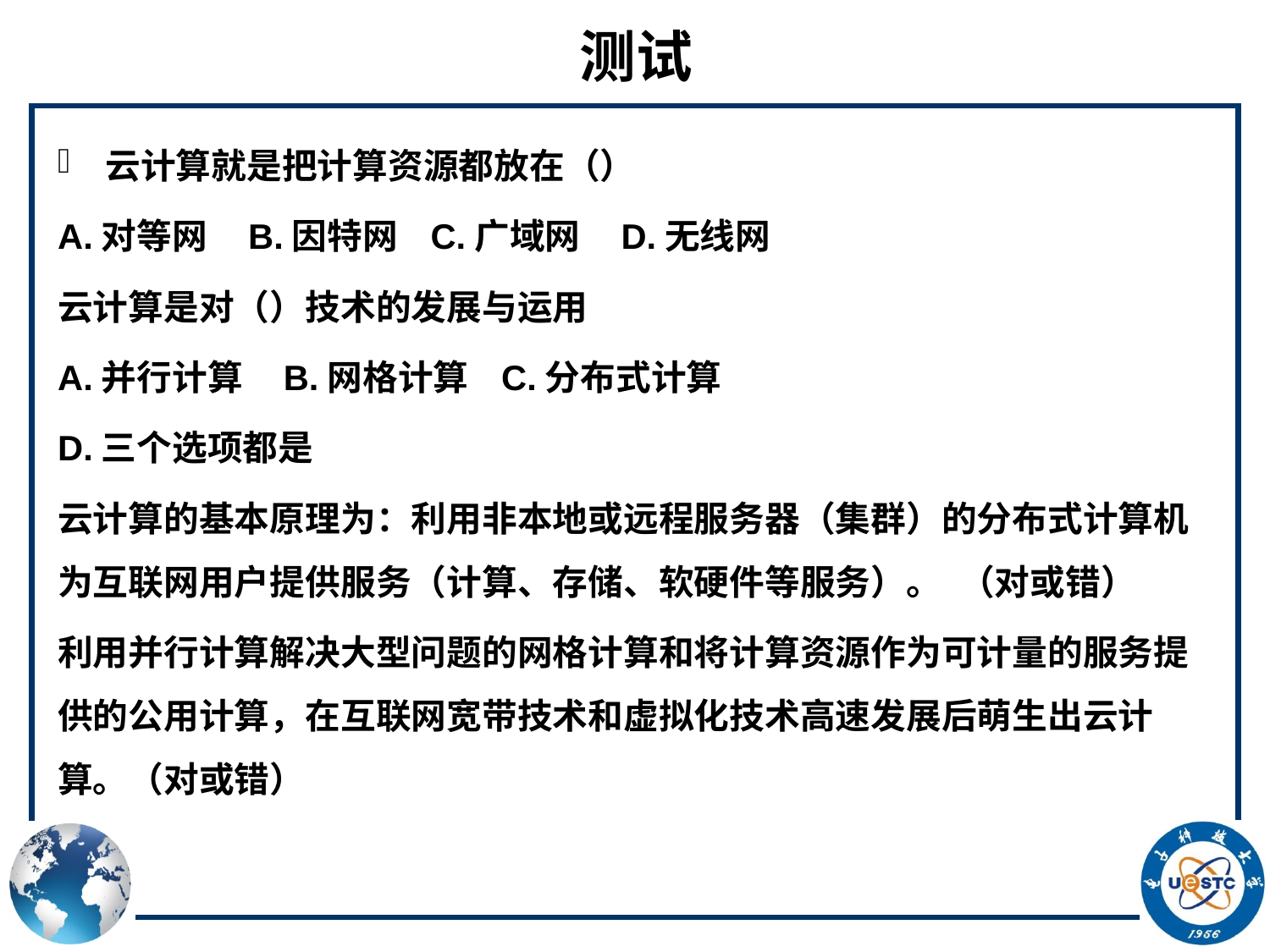

# 测试
云计算就是把计算资源都放在（）
A.对等网    B.因特网   C.广域网    D.无线网
云计算是对（）技术的发展与运用
A.并行计算    B.网格计算   C.分布式计算
D.三个选项都是
云计算的基本原理为：利用非本地或远程服务器（集群）的分布式计算机为互联网用户提供服务（计算、存储、软硬件等服务）。 （对或错）
利用并行计算解决大型问题的网格计算和将计算资源作为可计量的服务提供的公用计算，在互联网宽带技术和虚拟化技术高速发展后萌生出云计算。（对或错）